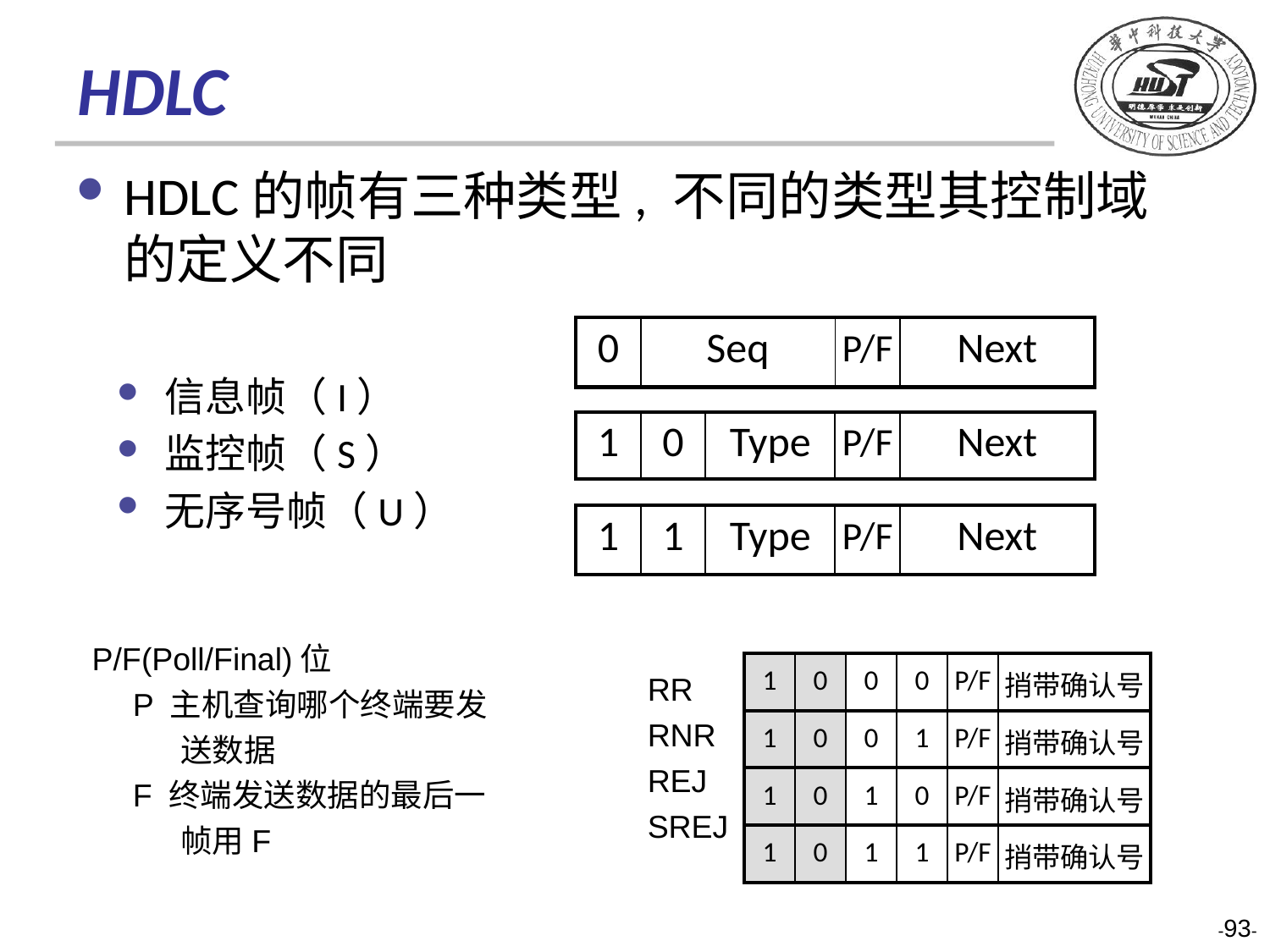

# HDLC
HDLC的帧有三种类型, 不同的类型其控制域的定义不同

信息帧（I）
监控帧（S）
无序号帧（U）

| 0 | Seq | P/F | Next |
| --- | --- | --- | --- |
| 1 | 0 | Type | P/F | Next |
| --- | --- | --- | --- | --- |
| 1 | 1 | Type | P/F | Next |
| --- | --- | --- | --- | --- |
P/F(Poll/Final)位
P 主机查询哪个终端要发送数据
F 终端发送数据的最后一帧用F
| 1 | 0 | 0 | 0 | P/F | 捎带确认号 |
| --- | --- | --- | --- | --- | --- |
| 1 | 0 | 0 | 1 | P/F | 捎带确认号 |
| 1 | 0 | 1 | 0 | P/F | 捎带确认号 |
| 1 | 0 | 1 | 1 | P/F | 捎带确认号 |
RR
RNR
REJ
SREJ
-93-